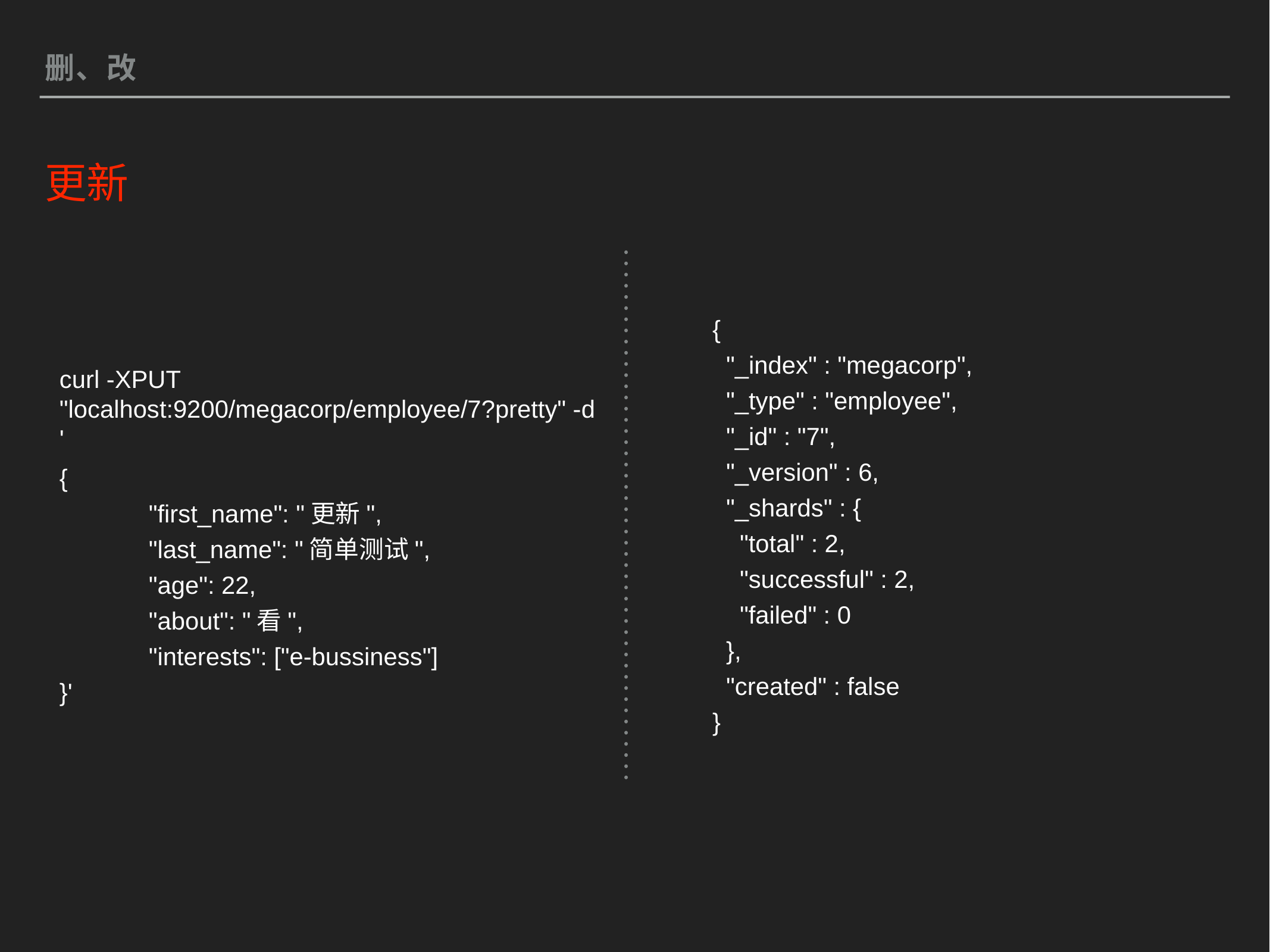

删、改
更新

{
  "_index" : "megacorp",
  "_type" : "employee",
  "_id" : "7",
  "_version" : 6,
  "_shards" : {
    "total" : 2,
    "successful" : 2,
    "failed" : 0
  },
  "created" : false
}
curl -XPUT "localhost:9200/megacorp/employee/7?pretty" -d '
{
	"first_name": "更新",
	"last_name": "简单测试",
	"age": 22,
	"about": "看",
	"interests": ["e-bussiness"]
}'